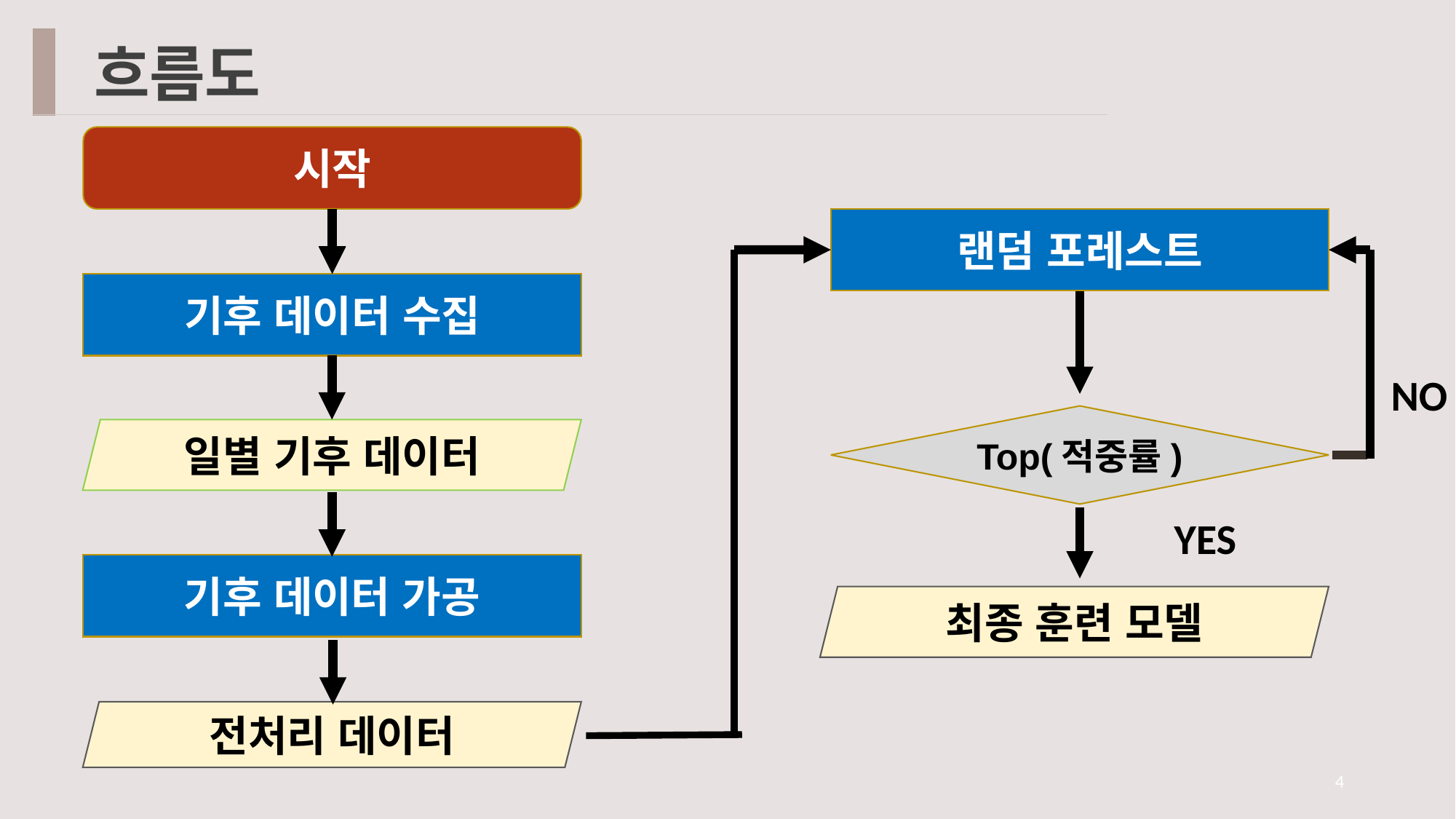

흐름도
시작
랜덤 포레스트
기후 데이터 수집
NO
Top(적중률)
일별 기후 데이터
YES
기후 데이터 가공
최종 훈련 모델
전처리 데이터
4